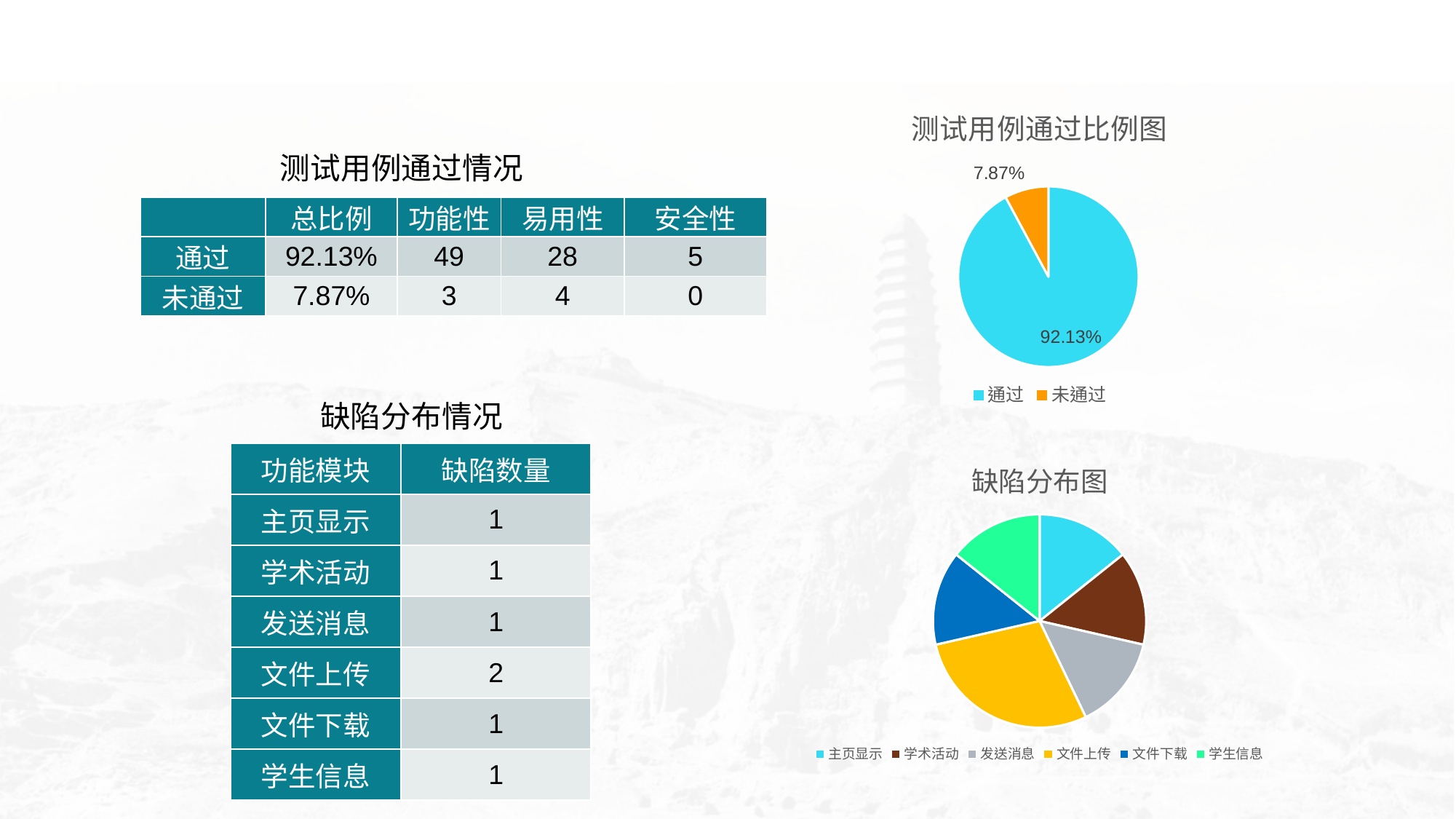

### Chart: 测试用例通过比例图

| Category |  |
|---|---|
| 通过 | 0.9213483146067416 |
| 未通过 | 0.07865168539325842 |
测试用例通过情况
|  | 总比例 | 功能性 | 易用性 | 安全性 |
| --- | --- | --- | --- | --- |
| 通过 | 92.13% | 49 | 28 | 5 |
| 未通过 | 7.87% | 3 | 4 | 0 |
缺陷分布情况

### Chart: 缺陷分布图

| Category |  |
|---|---|
| 主页显示 | 1.0 |
| 学术活动 | 1.0 |
| 发送消息 | 1.0 |
| 文件上传 | 2.0 |
| 文件下载 | 1.0 |
| 学生信息 | 1.0 |
| 功能模块 | 缺陷数量 |
| --- | --- |
| 主页显示 | 1 |
| 学术活动 | 1 |
| 发送消息 | 1 |
| 文件上传 | 2 |
| 文件下载 | 1 |
| 学生信息 | 1 |